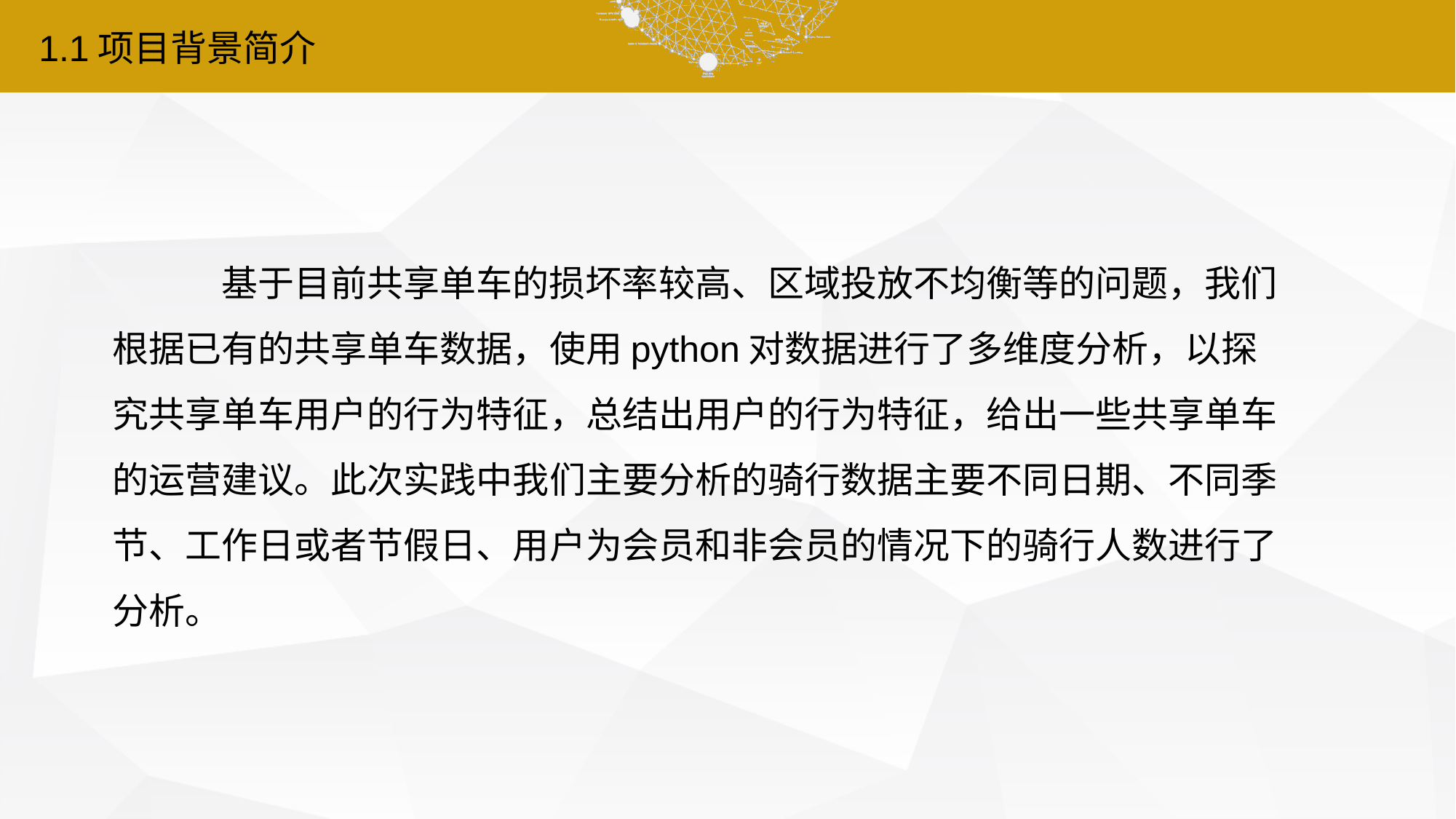

1.1项目背景简介

	基于目前共享单车的损坏率较高、区域投放不均衡等的问题，我们根据已有的共享单车数据，使用python对数据进行了多维度分析，以探究共享单车用户的行为特征，总结出用户的行为特征，给出一些共享单车的运营建议。此次实践中我们主要分析的骑行数据主要不同日期、不同季节、工作日或者节假日、用户为会员和非会员的情况下的骑行人数进行了分析。